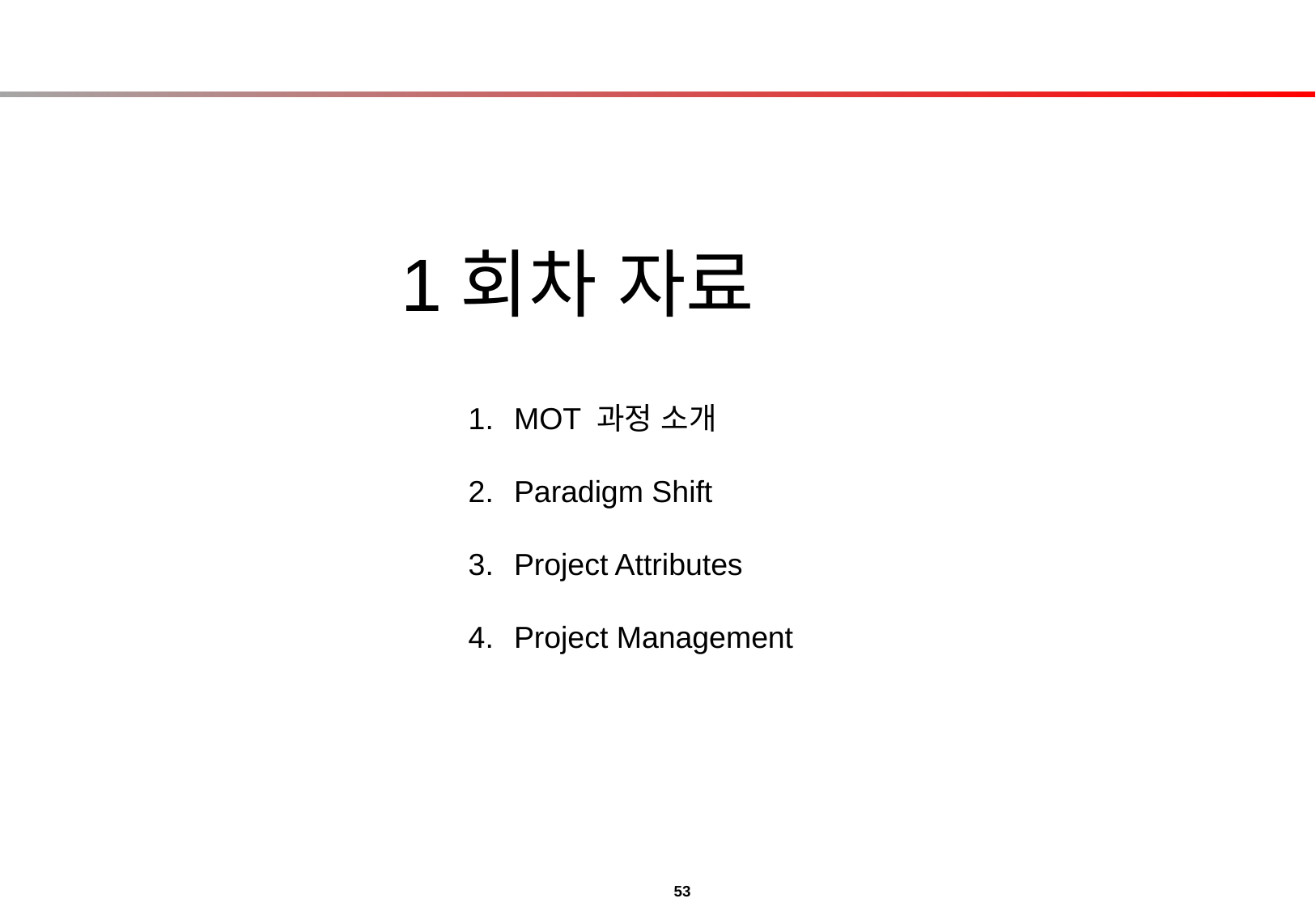

1회차 자료
MOT 과정 소개
Paradigm Shift
Project Attributes
Project Management
53